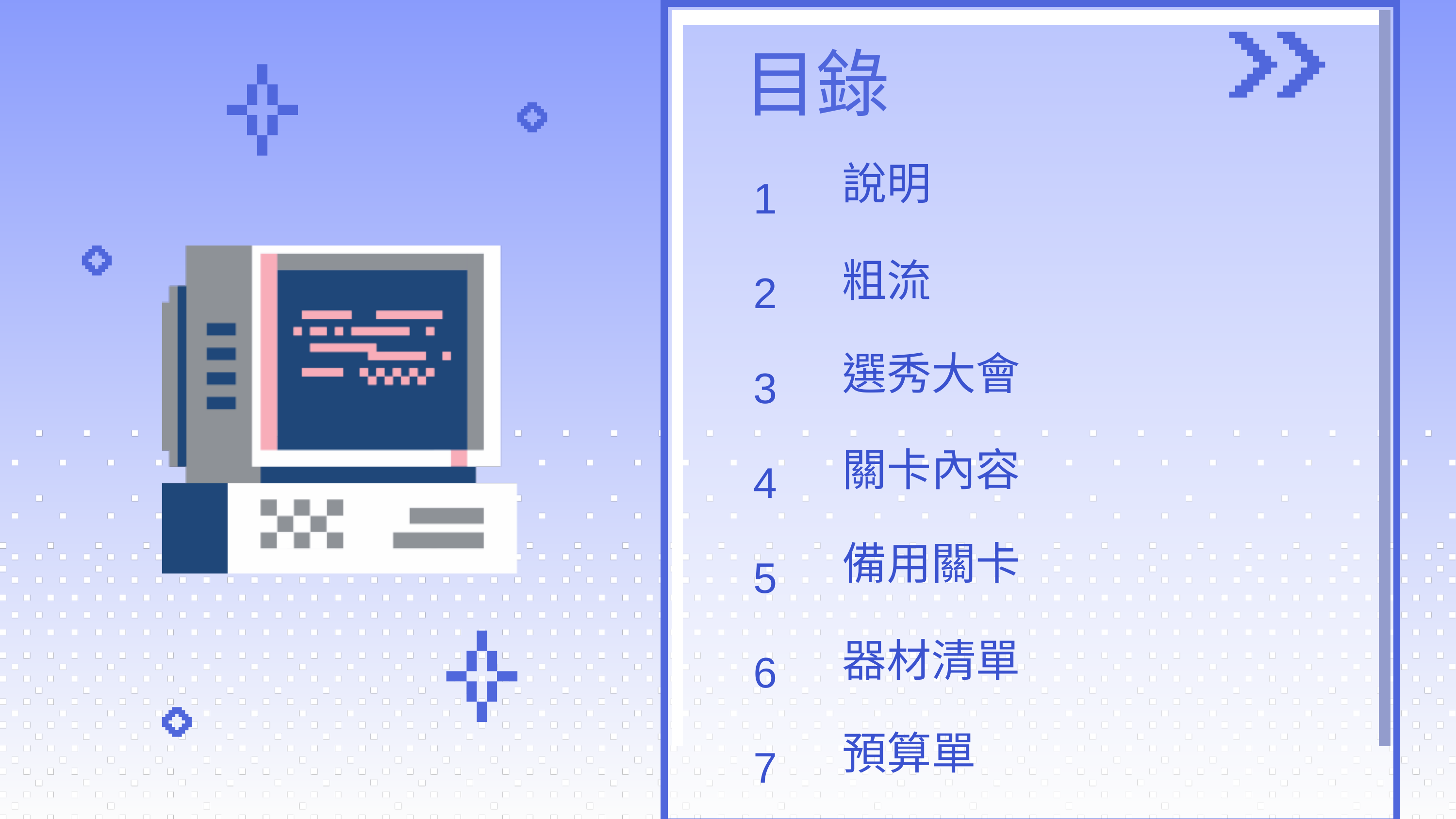

目錄

1
2
3
4
5
6
7
說明

粗流
選秀大會

關卡內容
備用關卡
器材清單

預算單